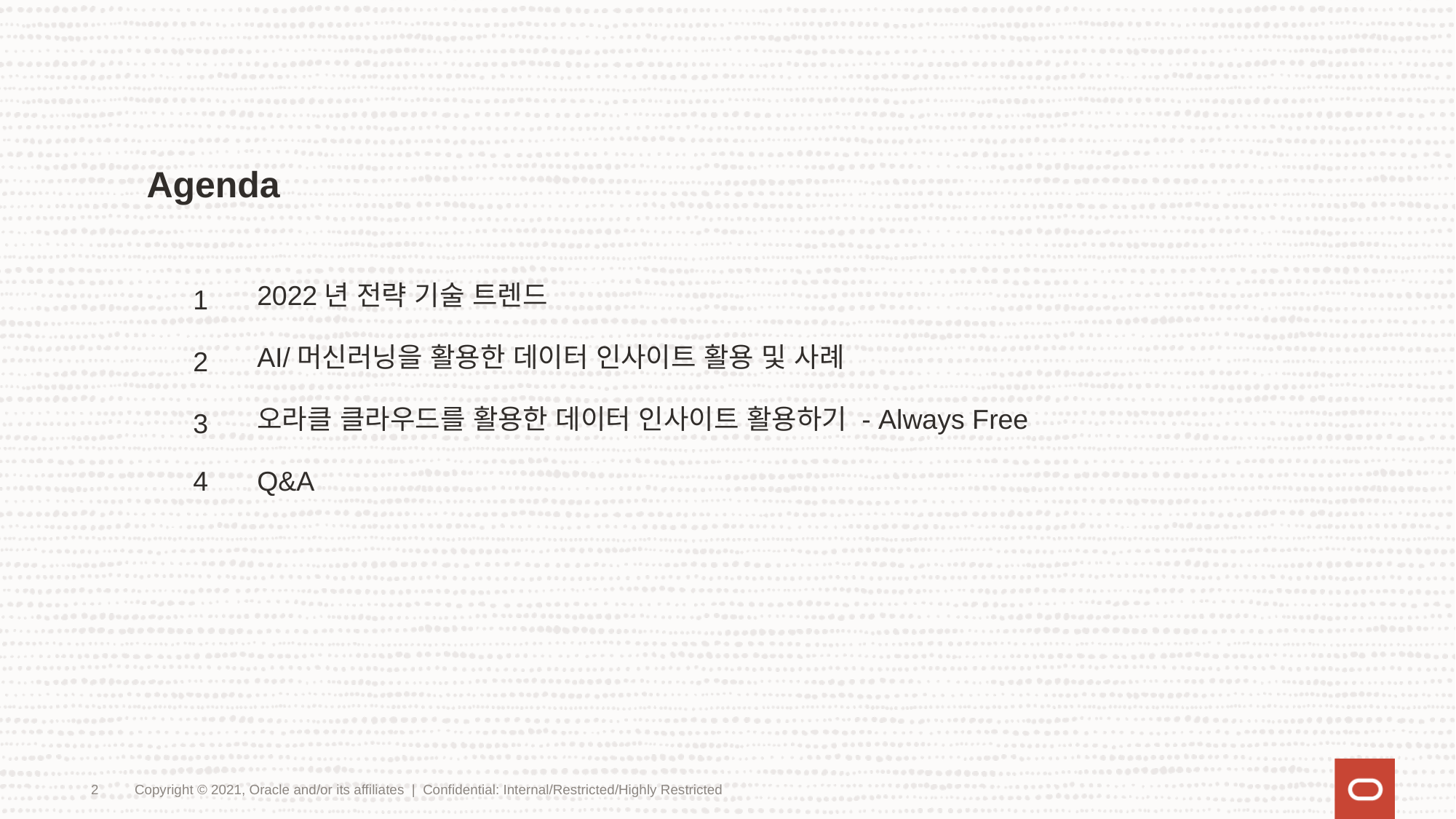

Agenda
2022년 전략 기술 트렌드
1
AI/머신러닝을 활용한 데이터 인사이트 활용 및 사례
2
오라클 클라우드를 활용한 데이터 인사이트 활용하기 - Always Free
3
Q&A
4
2
Copyright © 2021, Oracle and/or its affiliates  |  Confidential: Internal/Restricted/Highly Restricted